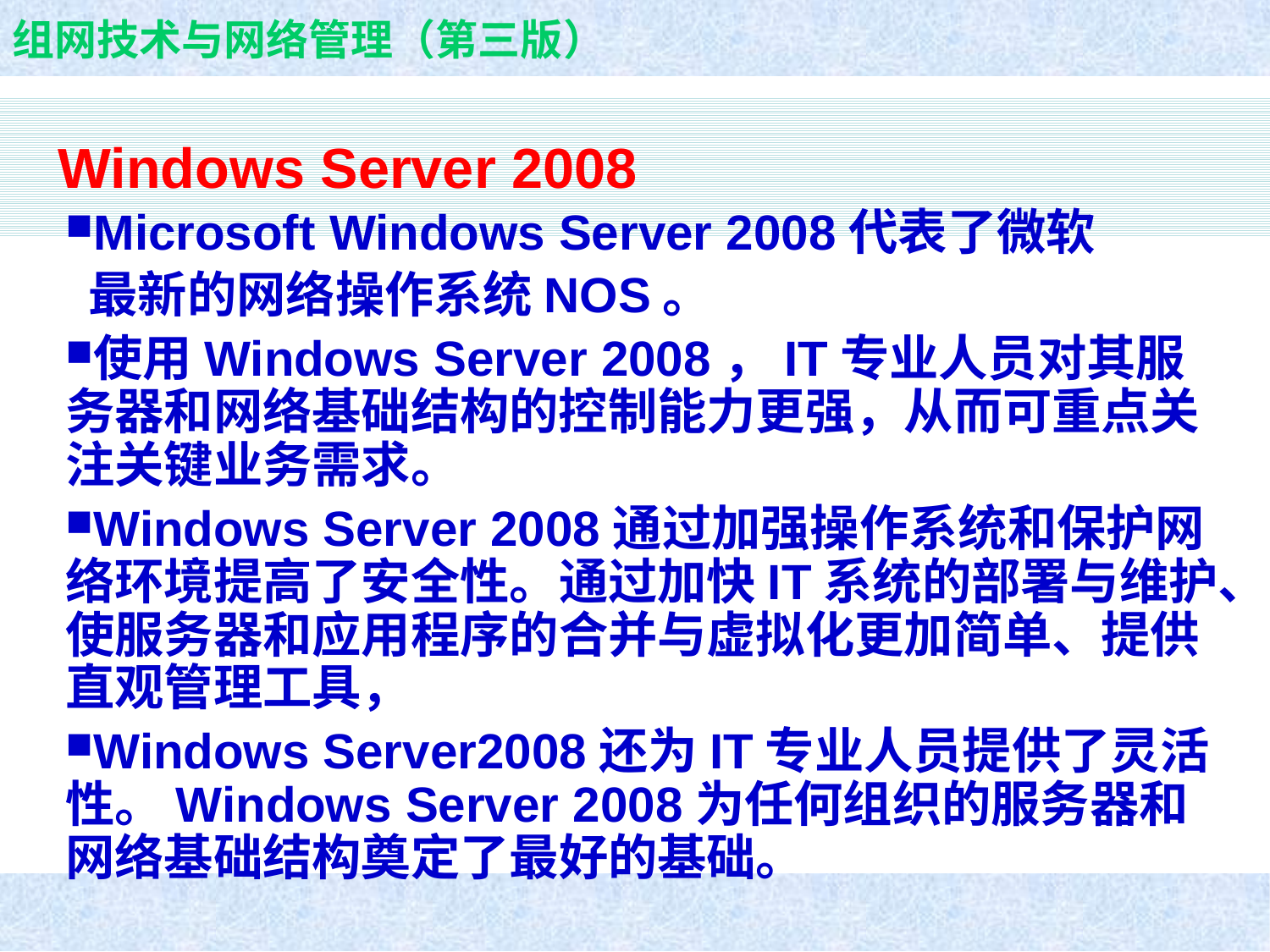

# Windows Server 2008
Microsoft Windows Server 2008代表了微软
 最新的网络操作系统NOS。
使用Windows Server 2008，IT专业人员对其服务器和网络基础结构的控制能力更强，从而可重点关注关键业务需求。
Windows Server 2008通过加强操作系统和保护网络环境提高了安全性。通过加快IT系统的部署与维护、使服务器和应用程序的合并与虚拟化更加简单、提供直观管理工具，
Windows Server2008还为IT专业人员提供了灵活性。Windows Server 2008为任何组织的服务器和网络基础结构奠定了最好的基础。